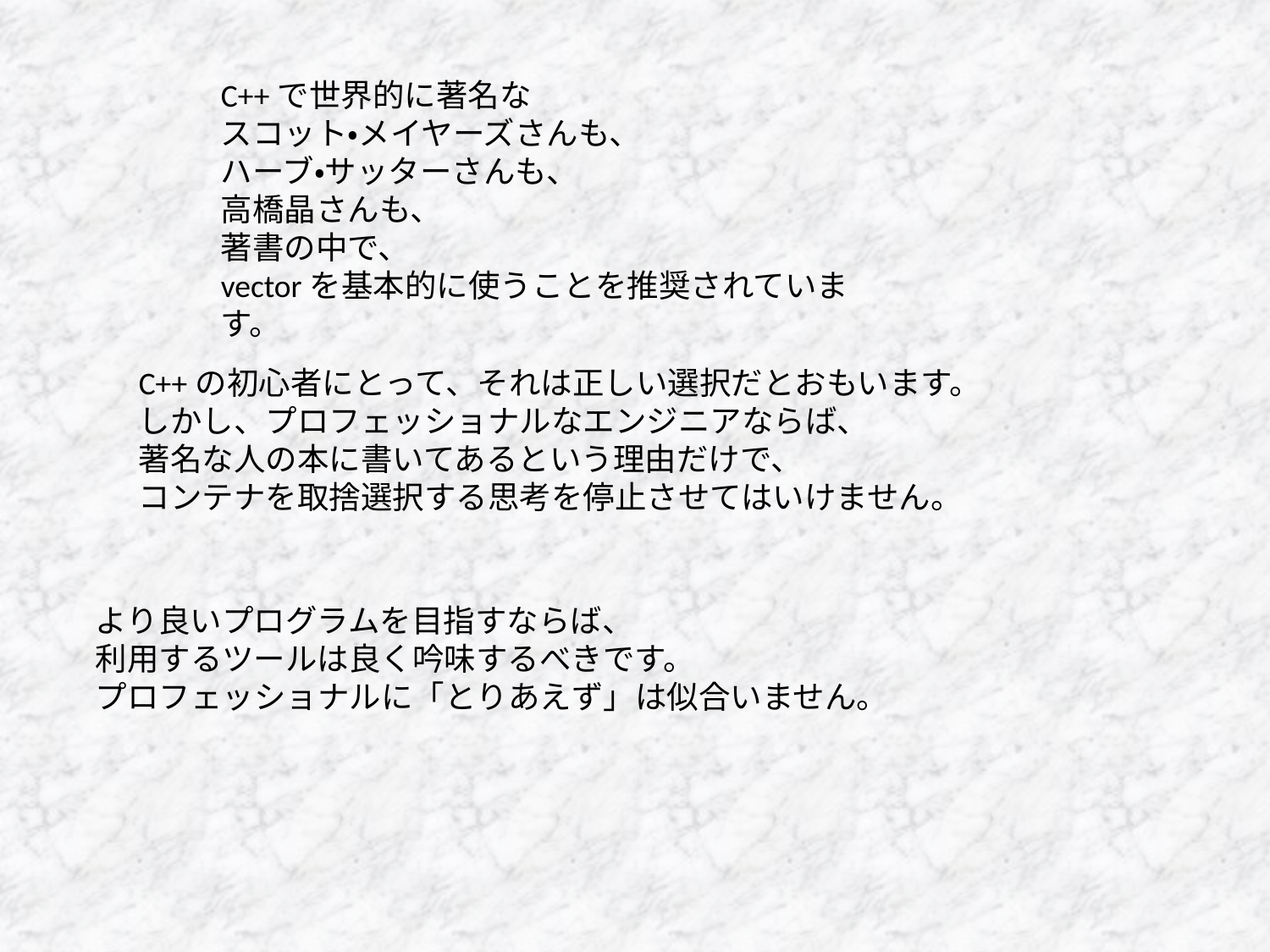

C++で世界的に著名な
スコット・メイヤーズさんも、
ハーブ・サッターさんも、
高橋晶さんも、
著書の中で、
vectorを基本的に使うことを推奨されています。
C++の初心者にとって、それは正しい選択だとおもいます。
しかし、プロフェッショナルなエンジニアならば、
著名な人の本に書いてあるという理由だけで、
コンテナを取捨選択する思考を停止させてはいけません。
より良いプログラムを目指すならば、
利用するツールは良く吟味するべきです。
プロフェッショナルに「とりあえず」は似合いません。